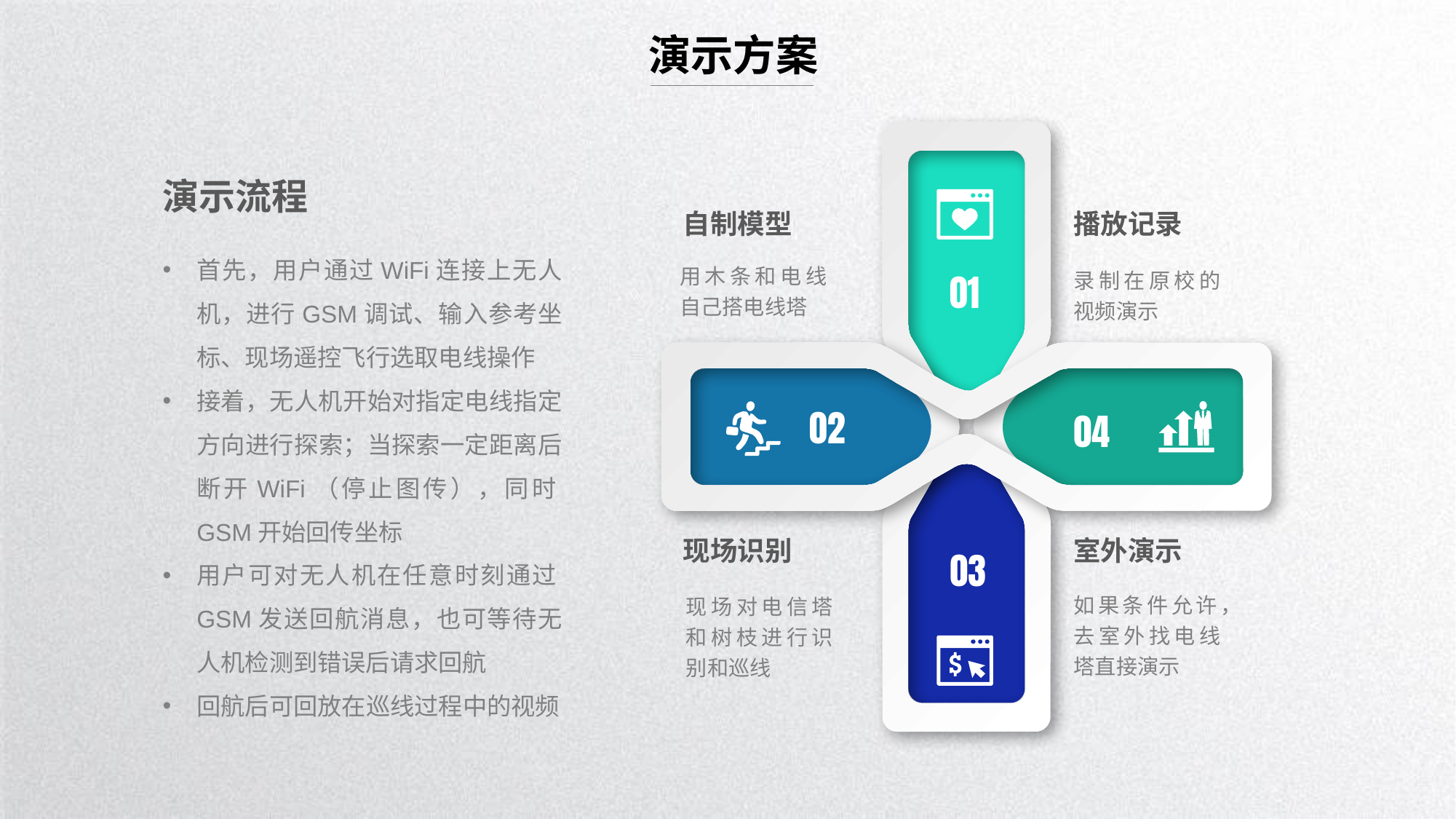

演示方案

01

03

演示流程
自制模型
播放记录
首先，用户通过WiFi连接上无人机，进行GSM调试、输入参考坐标、现场遥控飞行选取电线操作
接着，无人机开始对指定电线指定方向进行探索；当探索一定距离后断开WiFi（停止图传），同时GSM开始回传坐标
用户可对无人机在任意时刻通过GSM发送回航消息，也可等待无人机检测到错误后请求回航
回航后可回放在巡线过程中的视频
用木条和电线自己搭电线塔
录制在原校的视频演示

02
04
现场识别
室外演示
如果条件允许，去室外找电线塔直接演示
现场对电信塔和树枝进行识别和巡线